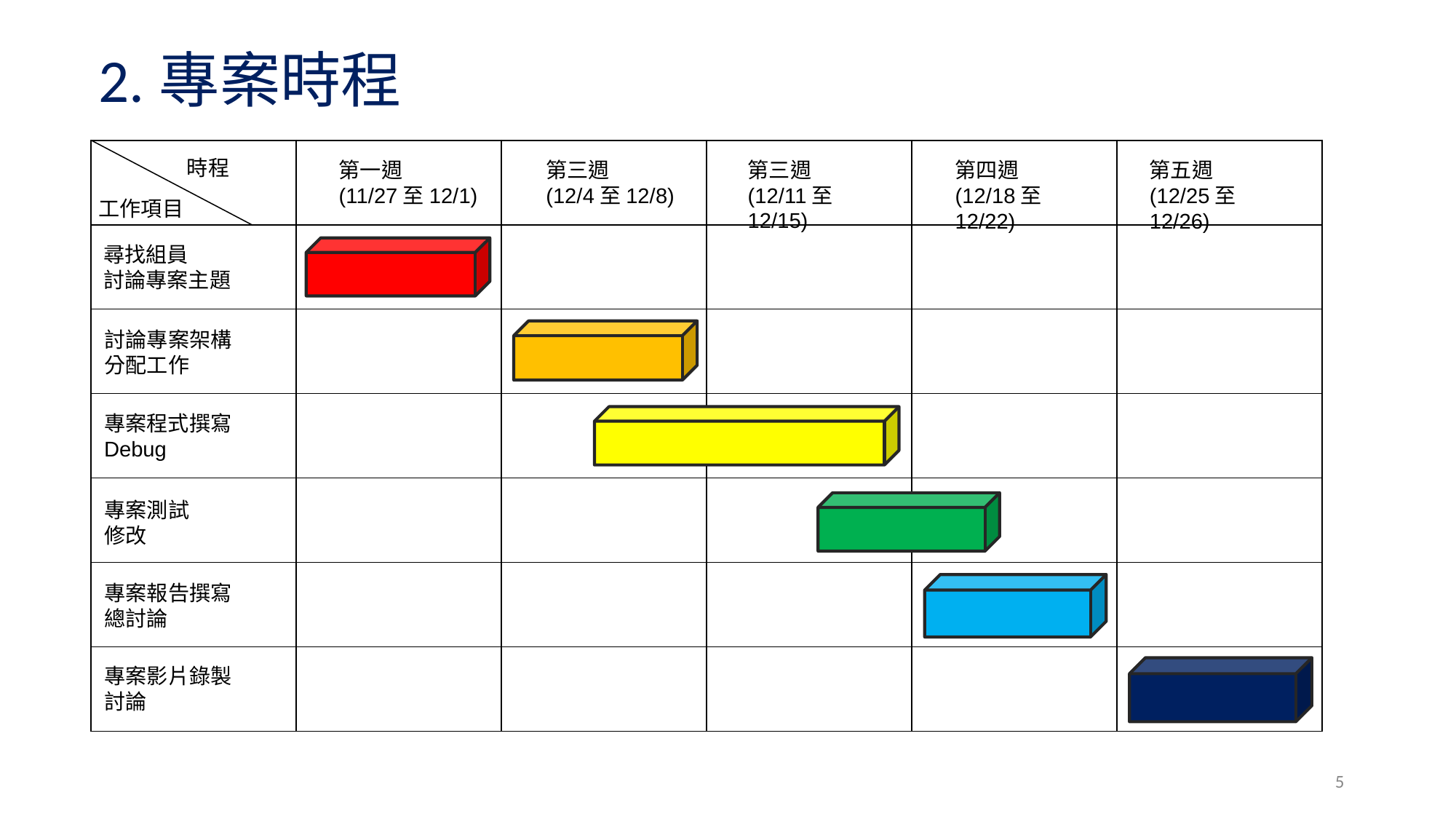

# 2.專案時程
|  |  |  |  |  |  |
| --- | --- | --- | --- | --- | --- |
|  |  |  |  |  |  |
|  |  |  |  |  |  |
|  |  |  |  |  |  |
|  |  |  |  |  |  |
|  |  |  |  |  |  |
|  |  |  |  |  |  |
時程
第三週
(12/11至12/15)
第三週
(12/4至12/8)
第一週
(11/27至12/1)
第四週
(12/18至12/22)
第五週
(12/25至12/26)
工作項目
尋找組員
討論專案主題

討論專案架構
分配工作
專案程式撰寫
Debug

專案測試
修改

專案報告撰寫
總討論

專案影片錄製
討論

5